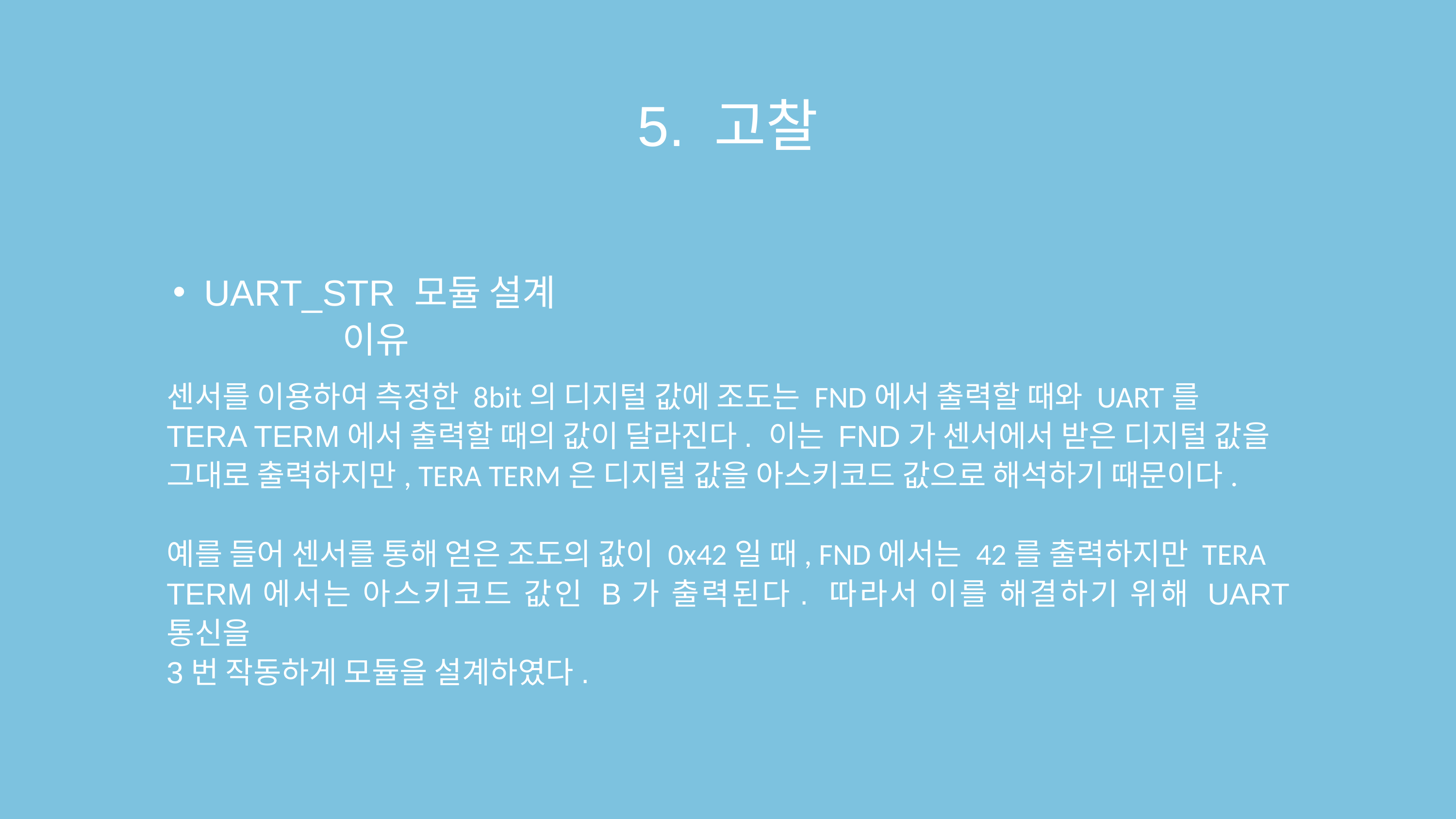

5. 고찰
UART_STR 모듈 설계 이유

센서를 이용하여 측정한 8bit의 디지털 값에 조도는 FND에서 출력할 때와 UART를
TERA TERM에서 출력할 때의 값이 달라진다. 이는 FND가 센서에서 받은 디지털 값을
그대로 출력하지만, TERA TERM은 디지털 값을 아스키코드 값으로 해석하기 때문이다.

예를 들어 센서를 통해 얻은 조도의 값이 0x42일 때, FND에서는 42를 출력하지만 TERA
TERM에서는 아스키코드 값인 B가 출력된다. 따라서 이를 해결하기 위해 UART 통신을
3번 작동하게 모듈을 설계하였다.